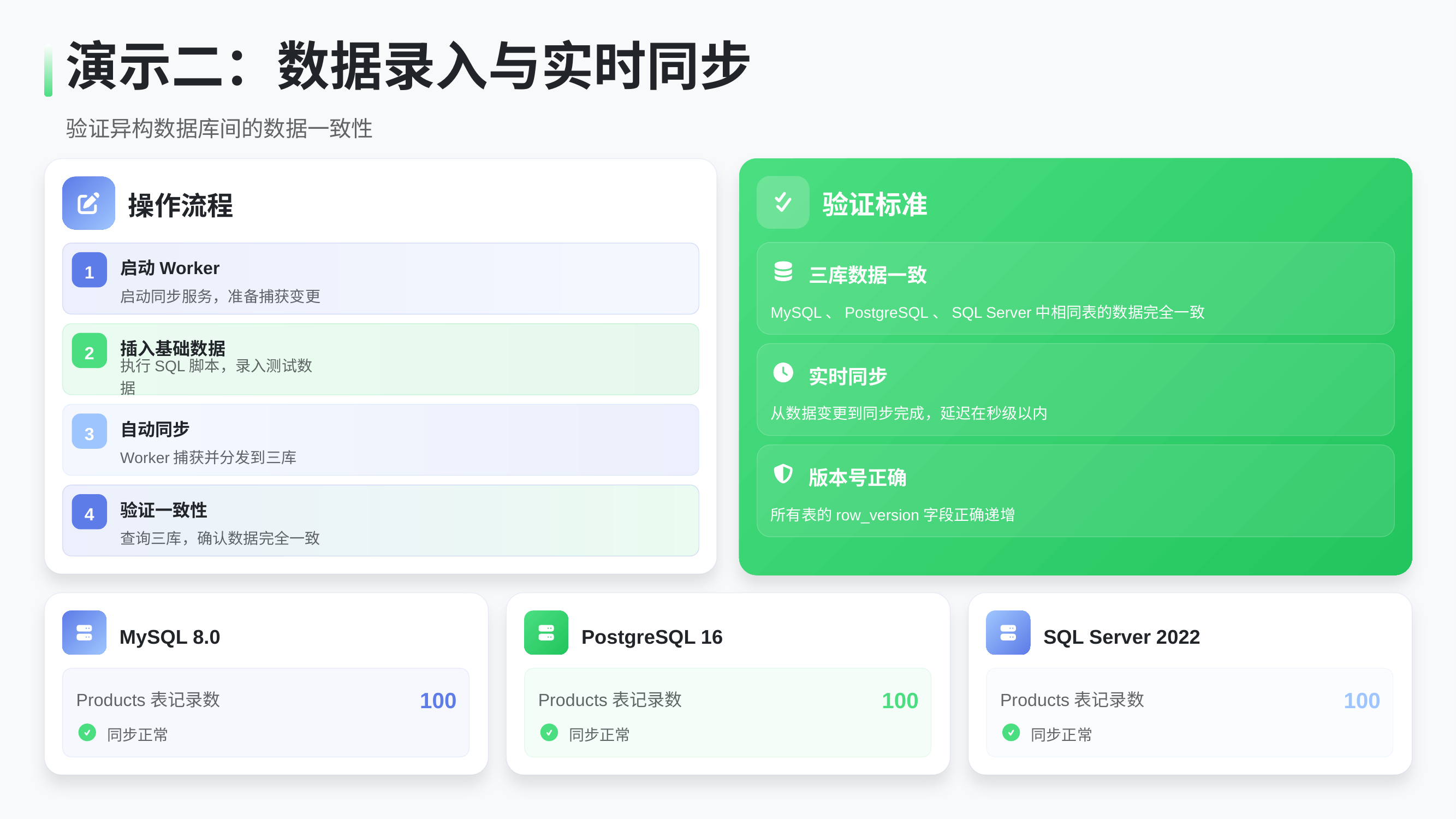

演示二：数据录入与实时同步
验证异构数据库间的数据一致性

验证标准
操作流程

1

启动Worker
三库数据一致

启动同步服务，准备捕获变更
MySQL、PostgreSQL、SQL Server中相同表的数据完全一致

2

插入基础数据

实时同步

执行SQL脚本，录入测试数据
从数据变更到同步完成，延迟在秒级以内

3

自动同步
Worker捕获并分发到三库

版本号正确

4

验证一致性
所有表的row_version字段正确递增
查询三库，确认数据完全一致

MySQL 8.0
PostgreSQL 16
SQL Server 2022

100
100
100
Products表记录数
Products表记录数
Products表记录数
同步正常
同步正常
同步正常